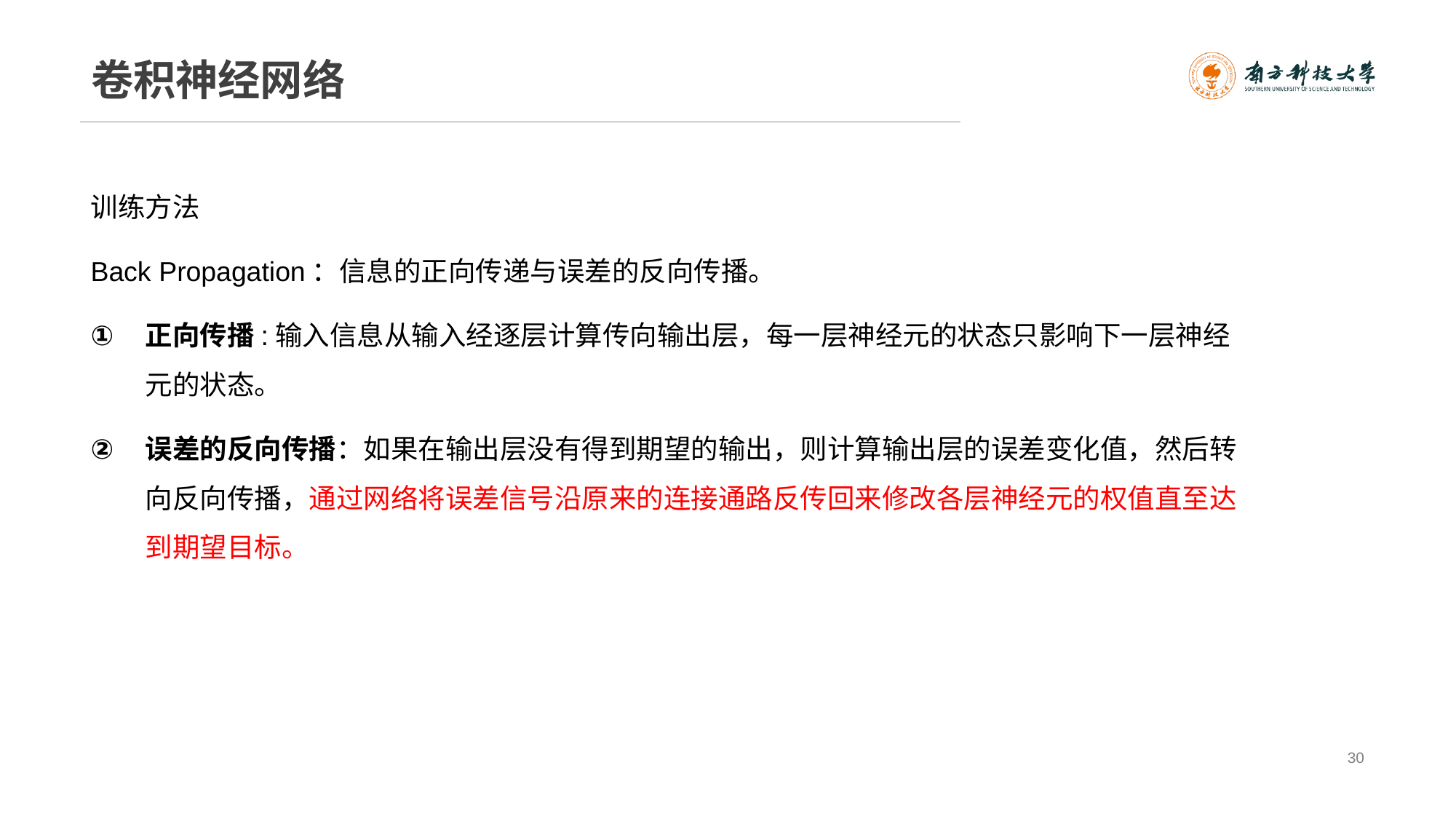

# 卷积神经网络
训练方法
Back Propagation：信息的正向传递与误差的反向传播。
正向传播:输入信息从输入经逐层计算传向输出层，每一层神经元的状态只影响下一层神经元的状态。
误差的反向传播：如果在输出层没有得到期望的输出，则计算输出层的误差变化值，然后转向反向传播，通过网络将误差信号沿原来的连接通路反传回来修改各层神经元的权值直至达到期望目标。
30